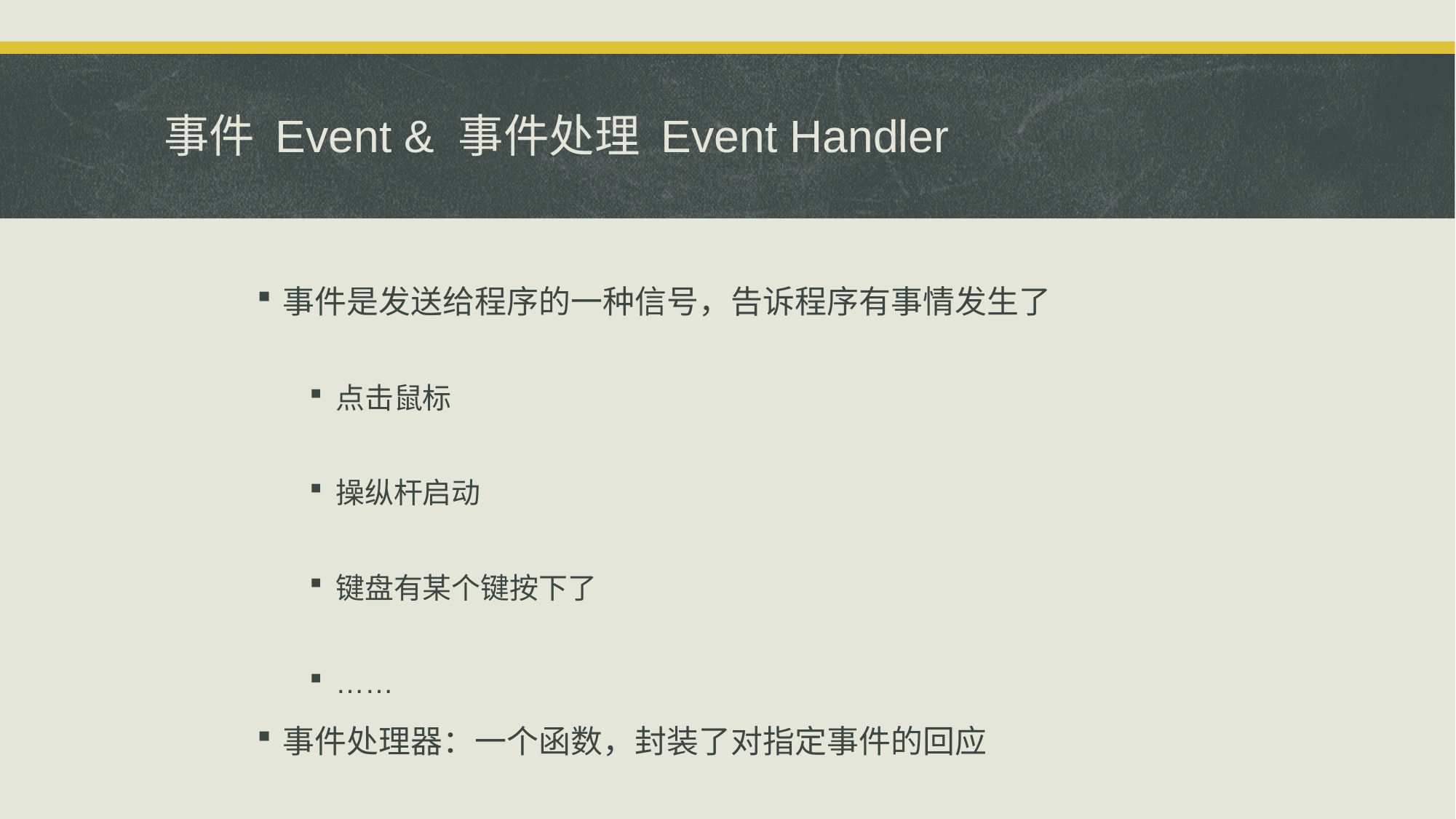

# 事件 Event & 事件处理 Event Handler
事件是发送给程序的一种信号，告诉程序有事情发生了

点击鼠标

操纵杆启动

键盘有某个键按下了

……
事件处理器：一个函数，封装了对指定事件的回应